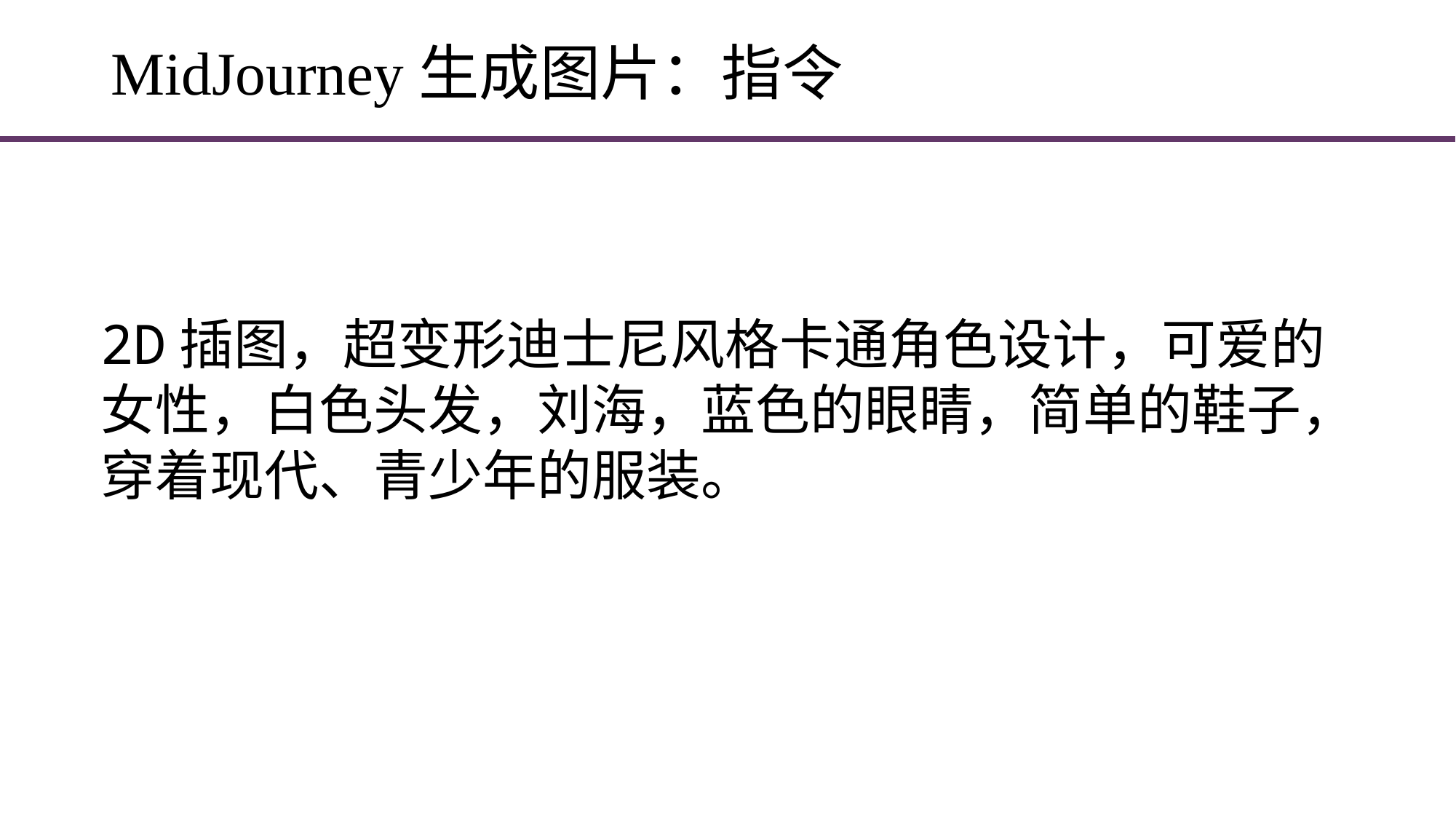

# MidJourney生成图片：指令
2D插图，超变形迪士尼风格卡通角色设计，可爱的女性，白色头发，刘海，蓝色的眼睛，简单的鞋子，穿着现代、青少年的服装。